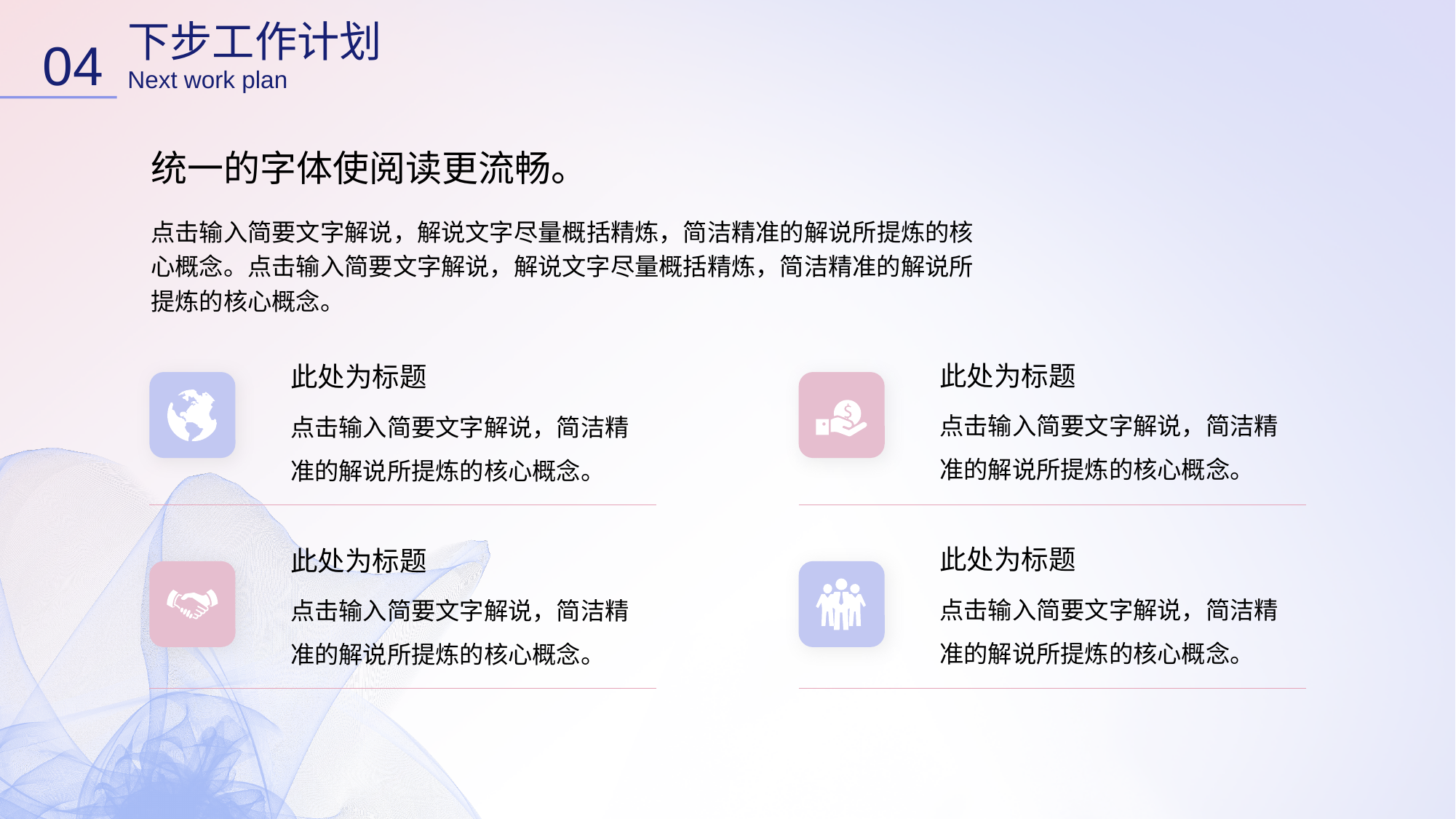

下步工作计划
Next work plan
04

统一的字体使阅读更流畅。
点击输入简要文字解说，解说文字尽量概括精炼，简洁精准的解说所提炼的核心概念。点击输入简要文字解说，解说文字尽量概括精炼，简洁精准的解说所提炼的核心概念。
此处为标题
点击输入简要文字解说，简洁精准的解说所提炼的核心概念。
此处为标题
点击输入简要文字解说，简洁精准的解说所提炼的核心概念。

此处为标题
点击输入简要文字解说，简洁精准的解说所提炼的核心概念。
此处为标题
点击输入简要文字解说，简洁精准的解说所提炼的核心概念。